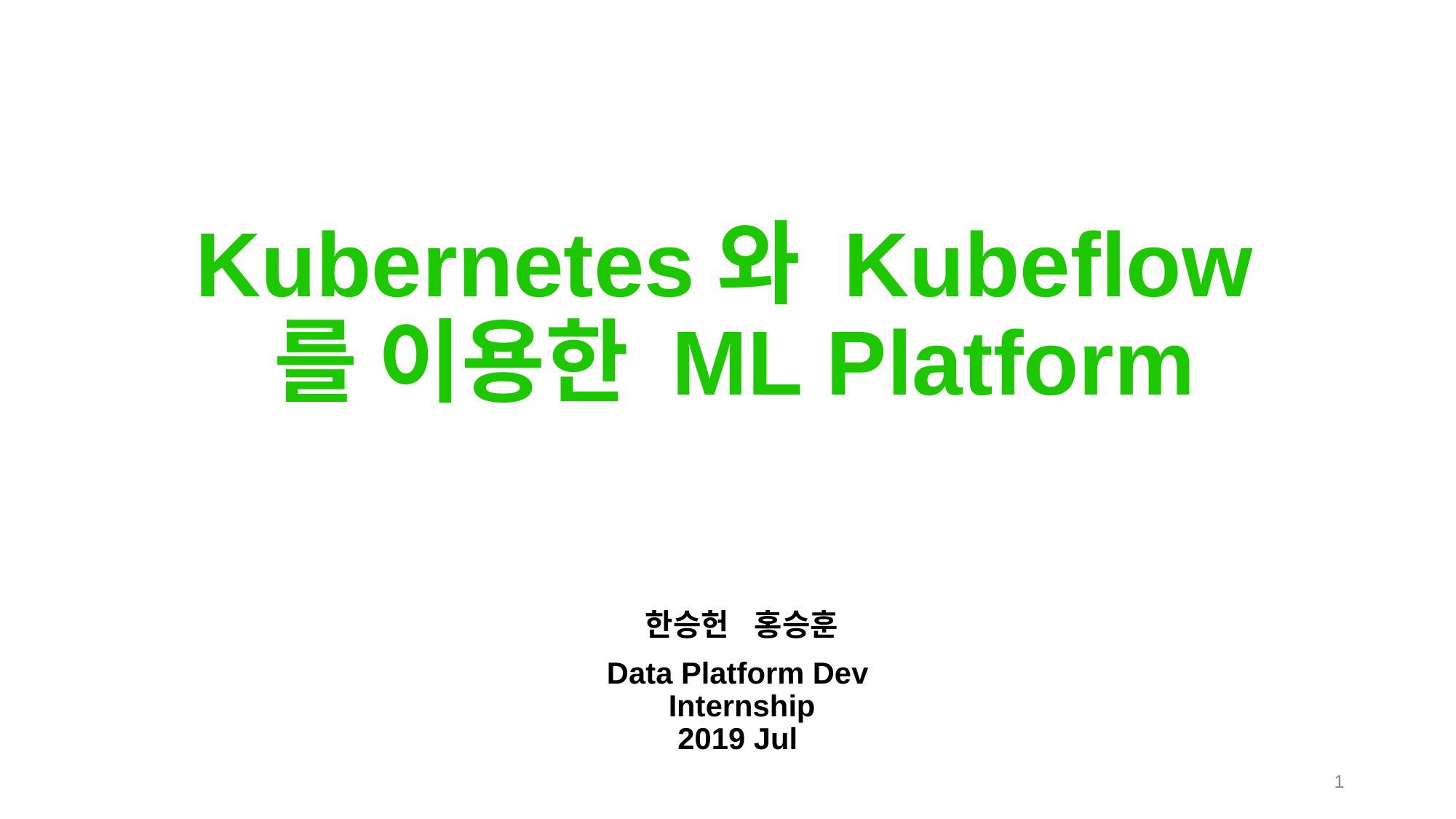

# Kubernetes와 Kubeflow를 이용한 ML Platform
한승헌	홍승훈
Data Platform Dev
Internship
2019 Jul

1